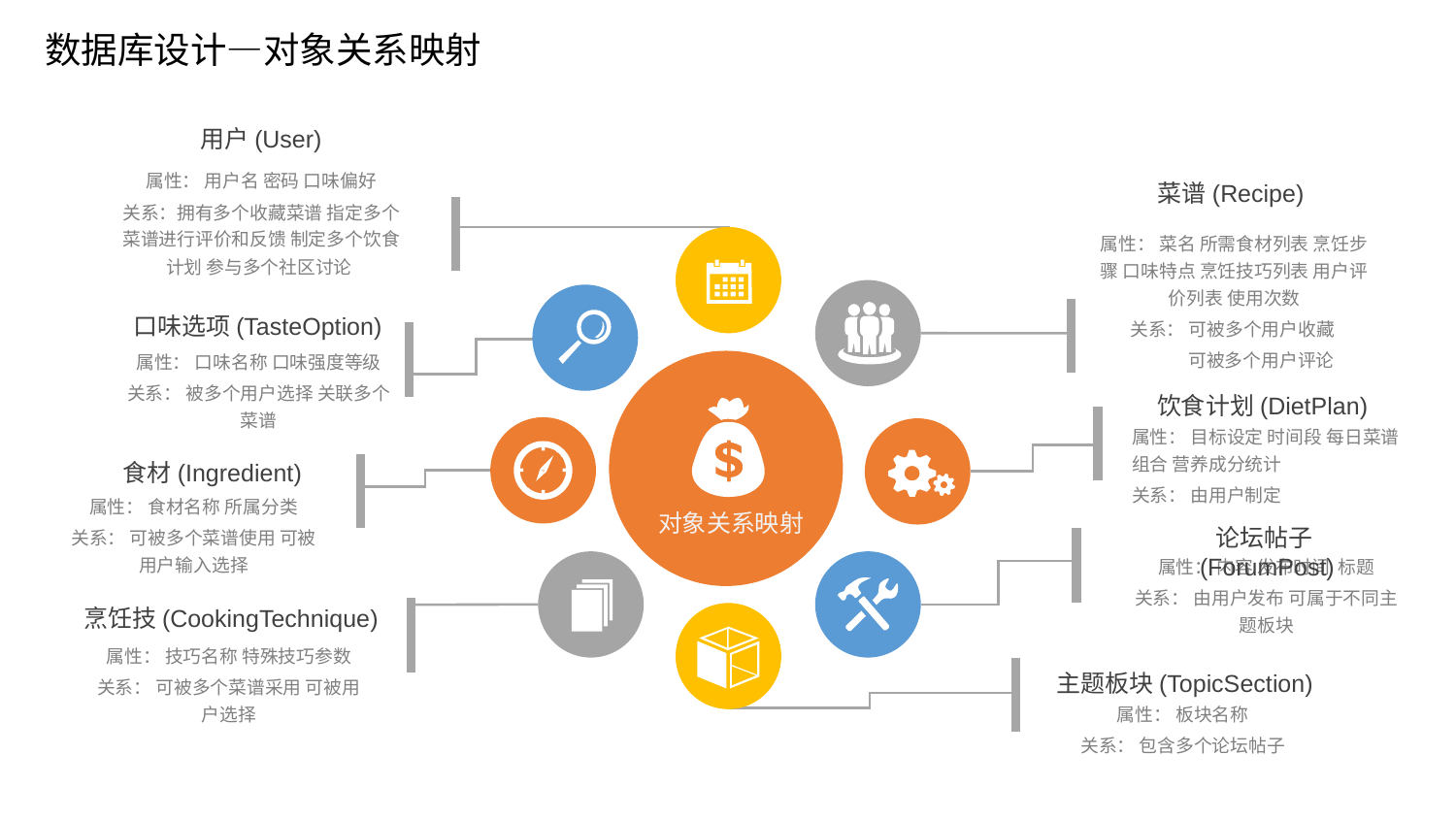

数据库设计—对象关系映射
用户(User)
属性： 用户名 密码 口味偏好
关系：拥有多个收藏菜谱 指定多个菜谱进行评价和反馈 制定多个饮食计划 参与多个社区讨论
菜谱(Recipe)
属性： 菜名 所需食材列表 烹饪步骤 口味特点 烹饪技巧列表 用户评价列表 使用次数
关系： 可被多个用户收藏
            可被多个用户评论

口味选项(TasteOption)
属性： 口味名称 口味强度等级
关系： 被多个用户选择 关联多个菜谱

对象关系映射
饮食计划(DietPlan)
属性： 目标设定 时间段 每日菜谱组合 营养成分统计
关系： 由用户制定

食材(Ingredient)
属性： 食材名称 所属分类
关系： 可被多个菜谱使用 可被用户输入选择
论坛帖子(ForumPost)
属性： 内容 发布时间  标题
关系： 由用户发布 可属于不同主题板块

烹饪技(CookingTechnique)
属性： 技巧名称 特殊技巧参数
关系： 可被多个菜谱采用 可被用户选择

主题板块(TopicSection)
属性： 板块名称
关系： 包含多个论坛帖子